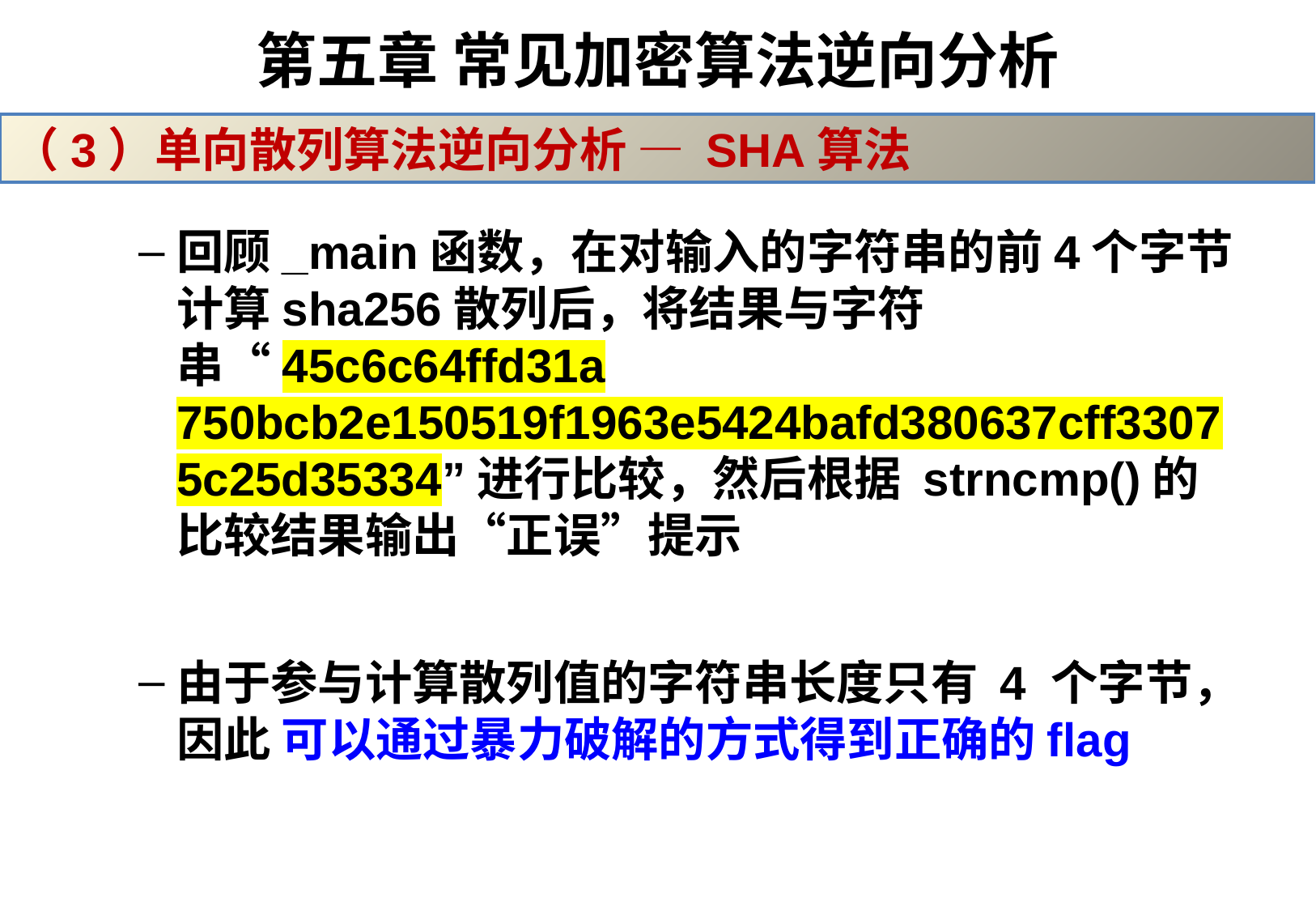

# 第五章 常见加密算法逆向分析
（3）单向散列算法逆向分析 — SHA算法
回顾_main函数，在对输入的字符串的前4个字节计算sha256散列后，将结果与字符串“45c6c64ffd31a 750bcb2e150519f1963e5424bafd380637cff33075c25d35334”进行比较，然后根据 strncmp()的比较结果输出“正误”提示

由于参与计算散列值的字符串长度只有 4 个字节，因此 可以通过暴力破解的方式得到正确的flag